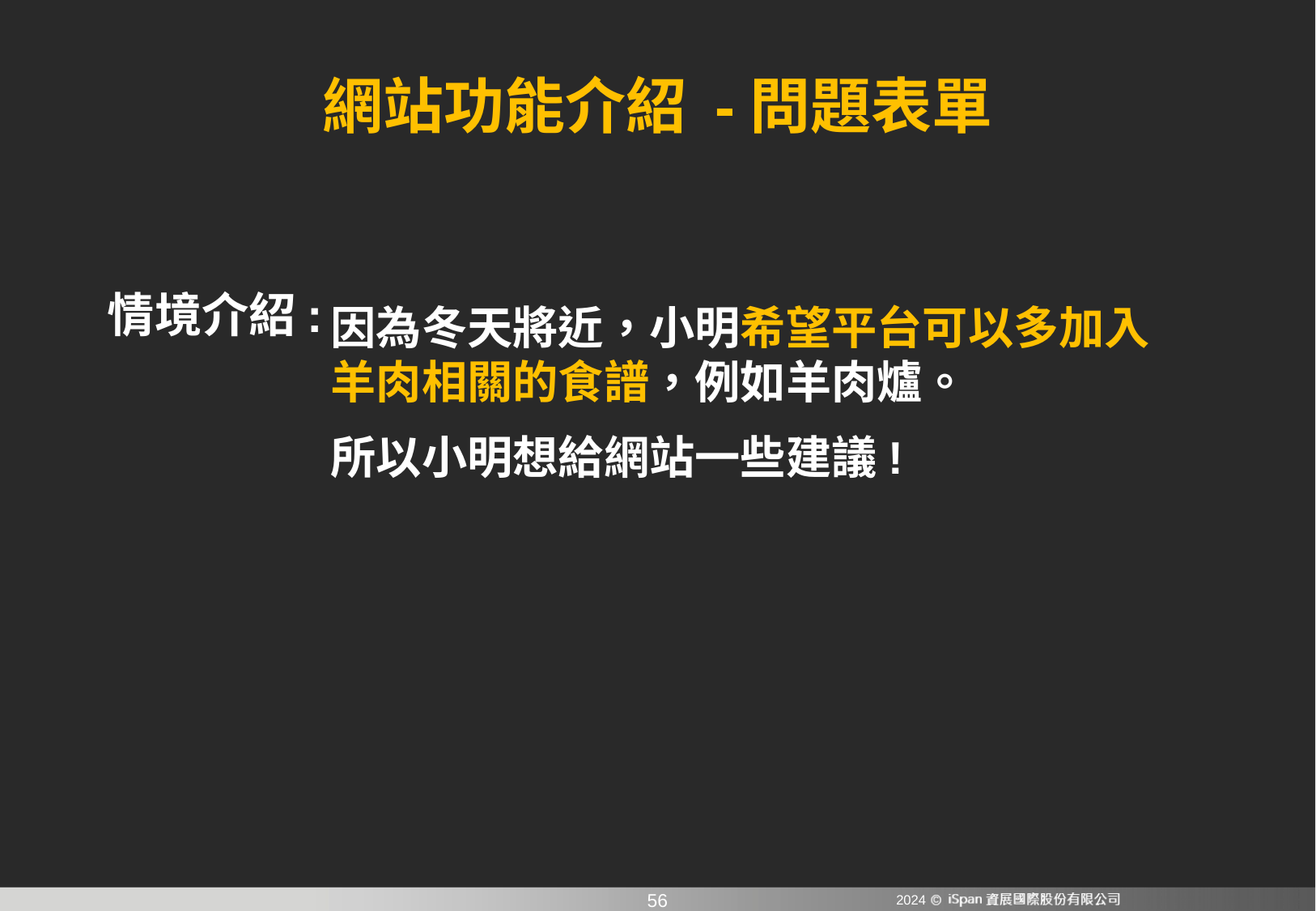

# 網站功能介紹 -問題表單
情境介紹:

因為冬天將近，小明希望平台可以多加入羊肉相關的食譜，例如羊肉爐。
所以小明想給網站一些建議!
2024